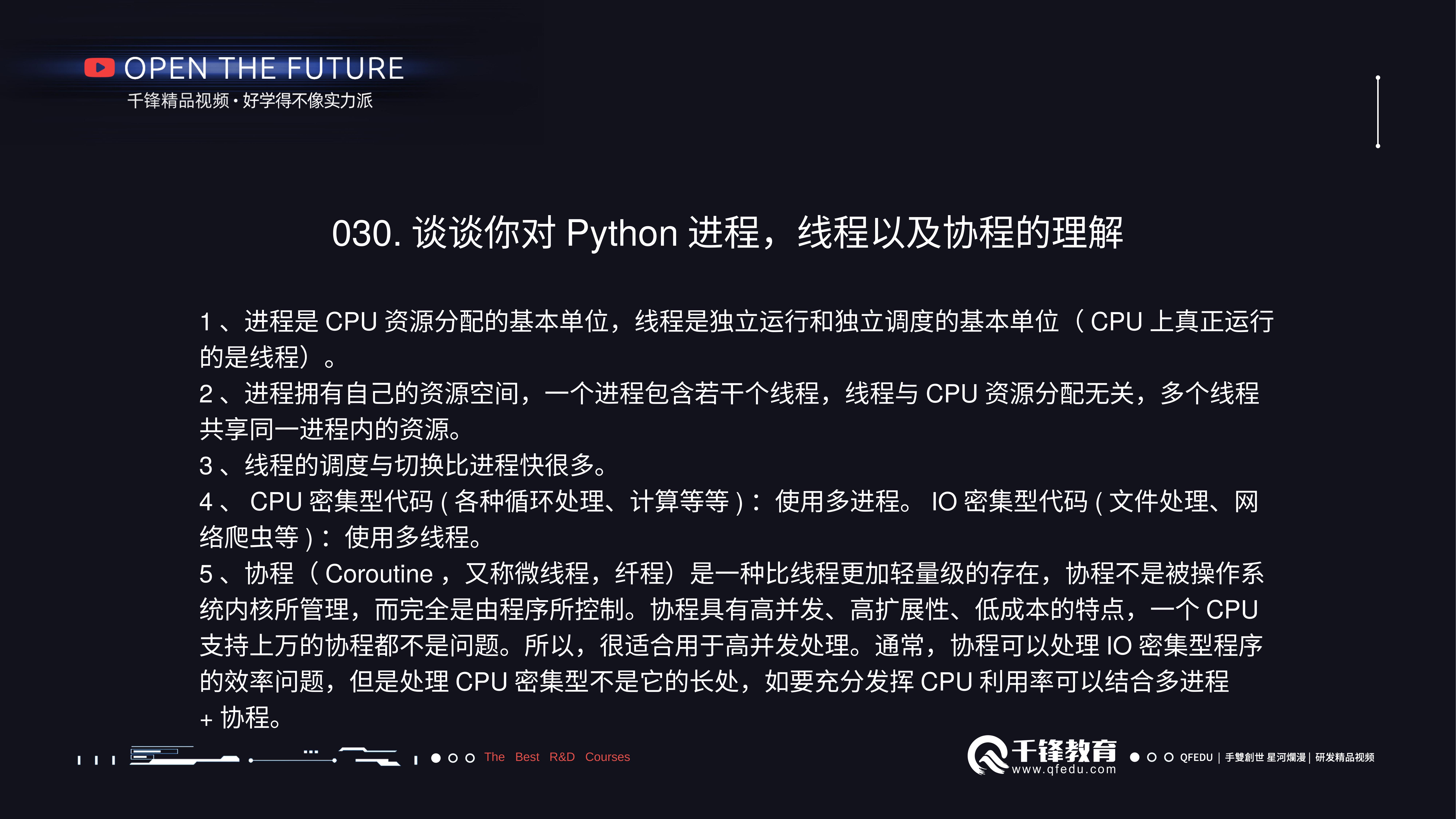

030.谈谈你对Python进程，线程以及协程的理解
1、进程是CPU资源分配的基本单位，线程是独立运行和独立调度的基本单位（CPU上真正运行的是线程）。
2、进程拥有自己的资源空间，一个进程包含若干个线程，线程与CPU资源分配无关，多个线程共享同一进程内的资源。
3、线程的调度与切换比进程快很多。
4、CPU密集型代码(各种循环处理、计算等等)：使用多进程。IO密集型代码(文件处理、网络爬虫等)：使用多线程。
5、协程（Coroutine，又称微线程，纤程）是一种比线程更加轻量级的存在，协程不是被操作系统内核所管理，而完全是由程序所控制。协程具有高并发、高扩展性、低成本的特点，一个CPU支持上万的协程都不是问题。所以，很适合用于高并发处理。通常，协程可以处理IO密集型程序的效率问题，但是处理CPU密集型不是它的长处，如要充分发挥CPU利用率可以结合多进程+协程。